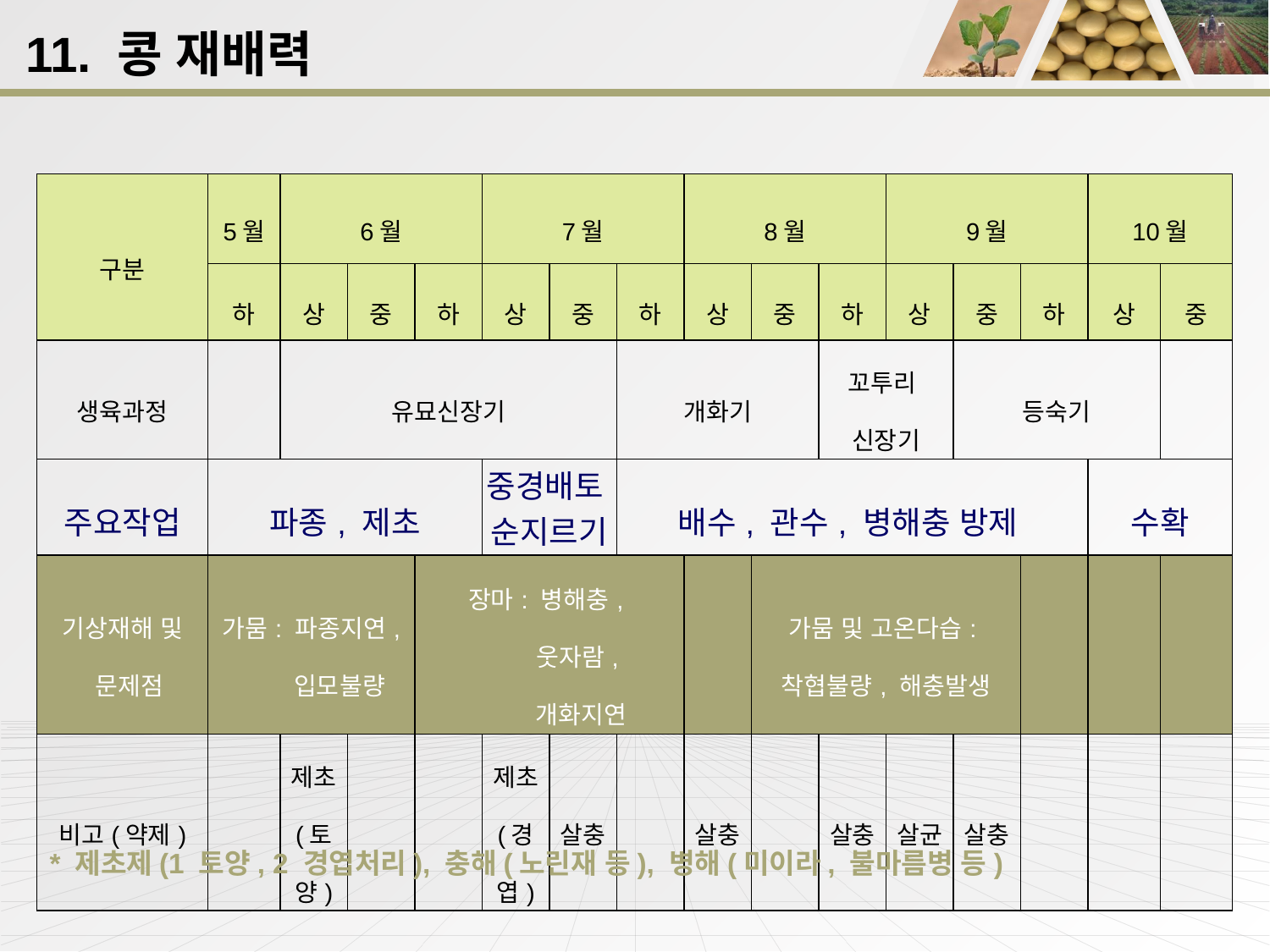

11. 콩 재배력
| 구분 | 5월 | 6월 |  |  | 7월 |  |  | 8월 |  |  | 9월 |  |  | 10월 |  |
| --- | --- | --- | --- | --- | --- | --- | --- | --- | --- | --- | --- | --- | --- | --- | --- |
|  | 하 | 상 | 중 | 하 | 상 | 중 | 하 | 상 | 중 | 하 | 상 | 중 | 하 | 상 | 중 |
| 생육과정 |  | 유묘신장기 |  |  |  |  | 개화기 |  |  | 꼬투리 신장기 |  | 등숙기 |  |  |  |
| 주요작업 | 파종, 제초 |  |  |  | 중경배토 순지르기 |  | 배수, 관수, 병해충 방제 |  |  |  |  |  |  | 수확 |  |
| 기상재해 및 문제점 | 가뭄: 파종지연, 입모불량 |  |  | 장마: 병해충, 웃자람, 개화지연 |  |  |  |  | 가뭄 및 고온다습: 착협불량, 해충발생 |  |  |  |  |  |  |
| 비고(약제) |  | 제초 (토양) |  |  | 제초 (경엽) | 살충 |  | 살충 |  | 살충 | 살균 | 살충 |  |  |  |
* 제초제(1 토양, 2 경엽처리), 충해(노린재 등), 병해(미이라, 불마름병 등)